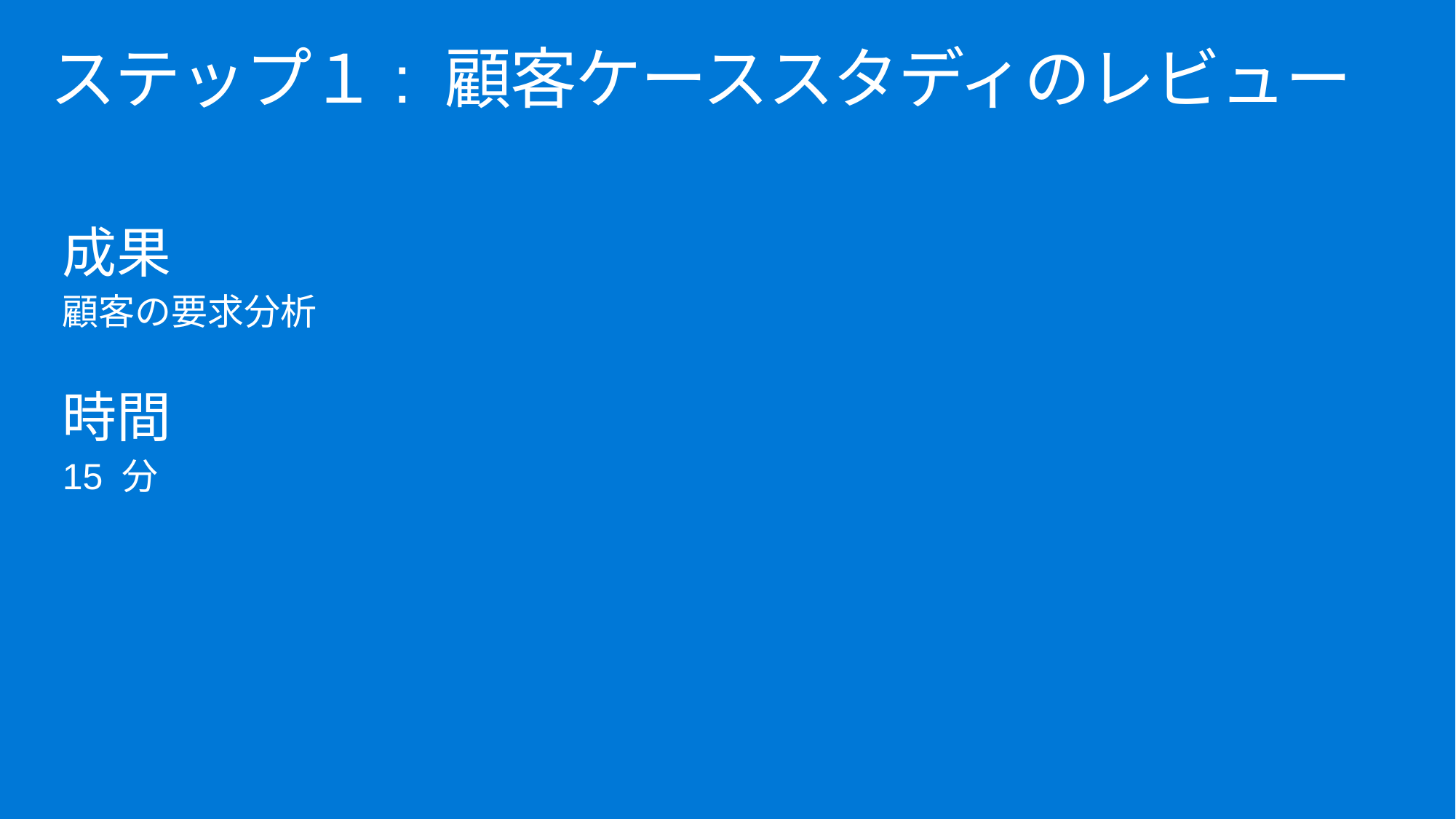

# ステップ１: 顧客ケーススタディのレビュー
成果
顧客の要求分析

時間
15 分